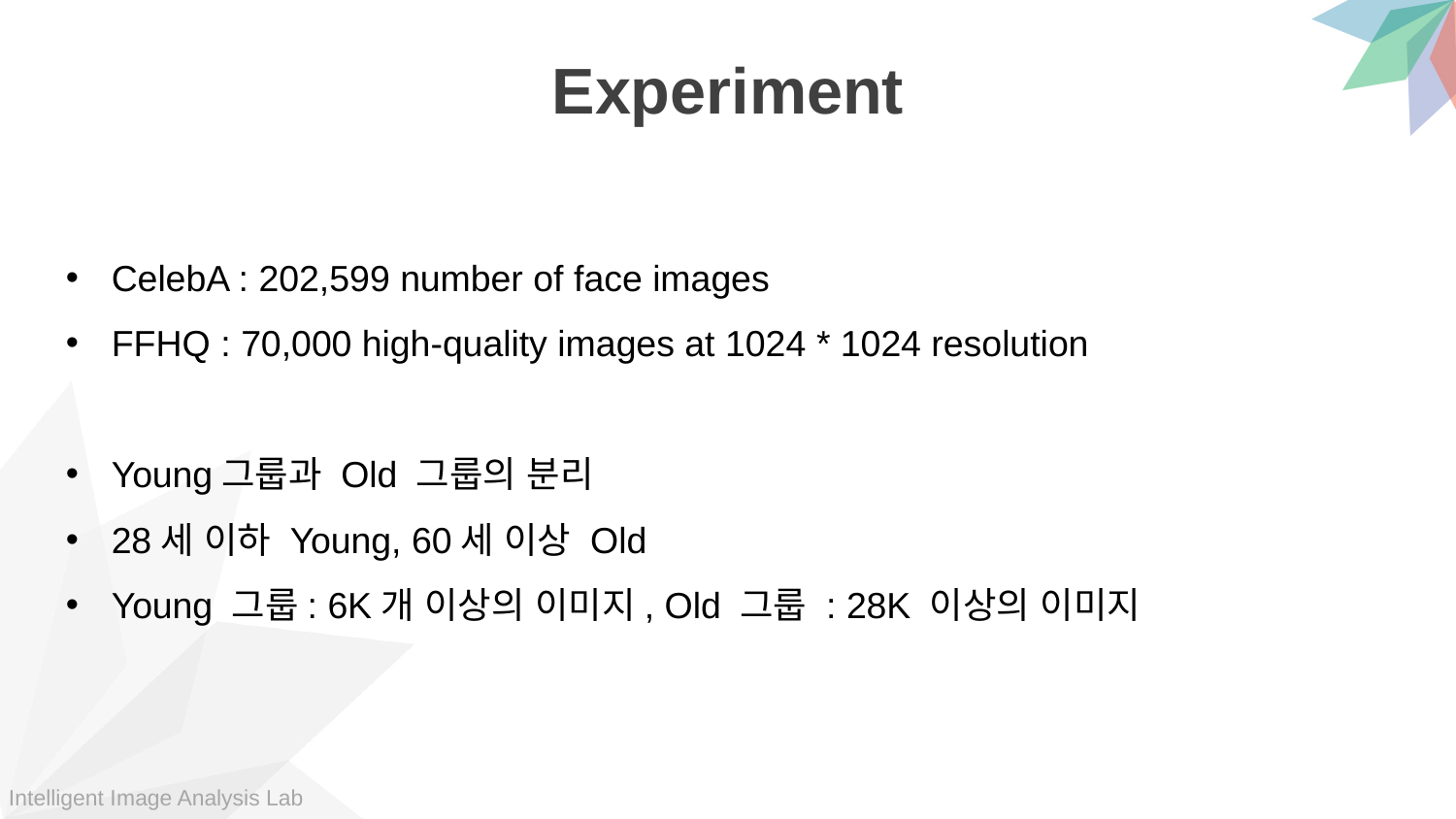

Experiment
CelebA : 202,599 number of face images
FFHQ : 70,000 high-quality images at 1024 * 1024 resolution

Young그룹과 Old 그룹의 분리
28세 이하 Young, 60세 이상 Old
Young 그룹: 6K개 이상의 이미지, Old 그룹 : 28K 이상의 이미지